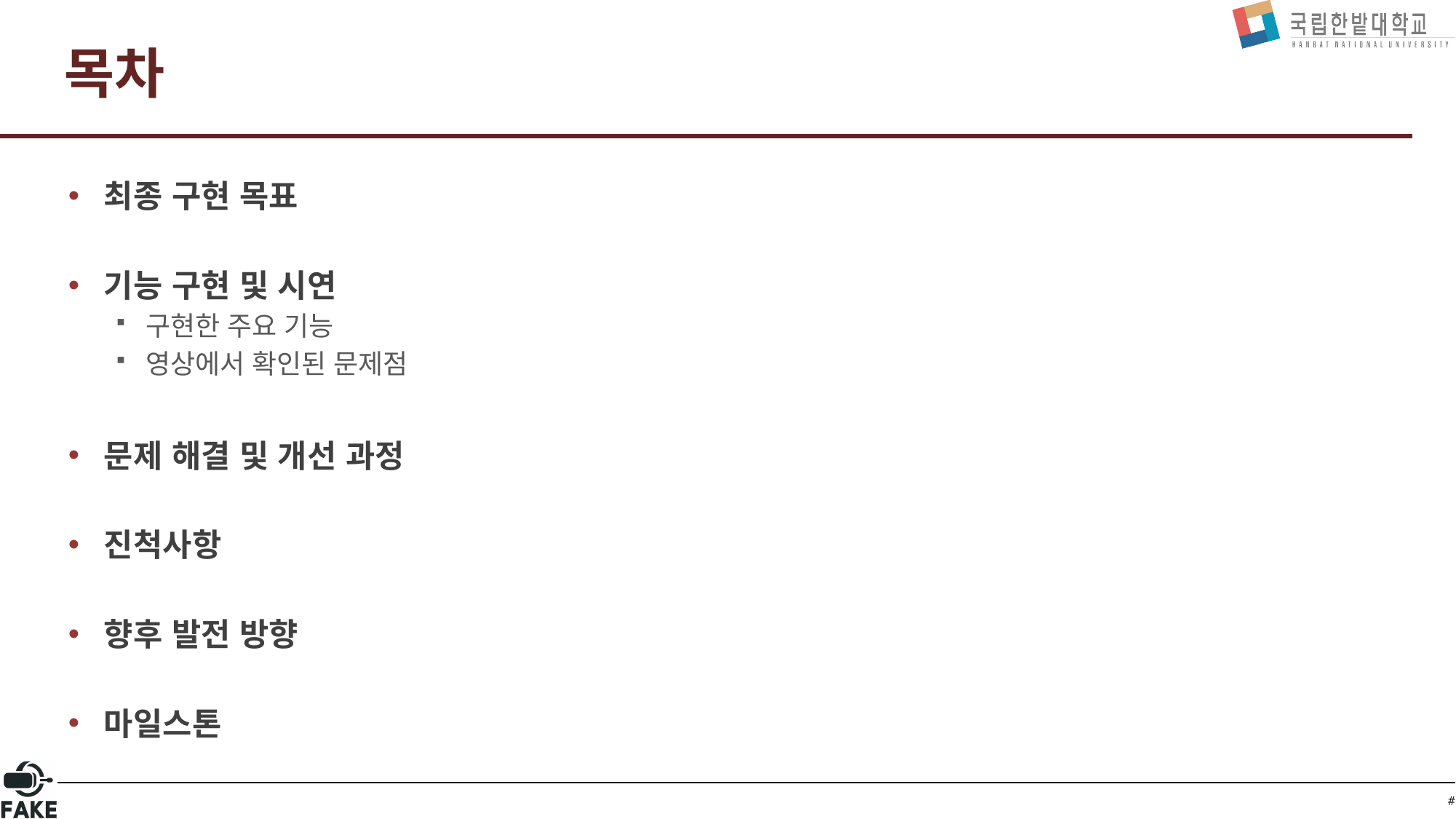

# 목차
최종 구현 목표

기능 구현 및 시연
구현한 주요 기능
영상에서 확인된 문제점

문제 해결 및 개선 과정

진척사항

향후 발전 방향

마일스톤